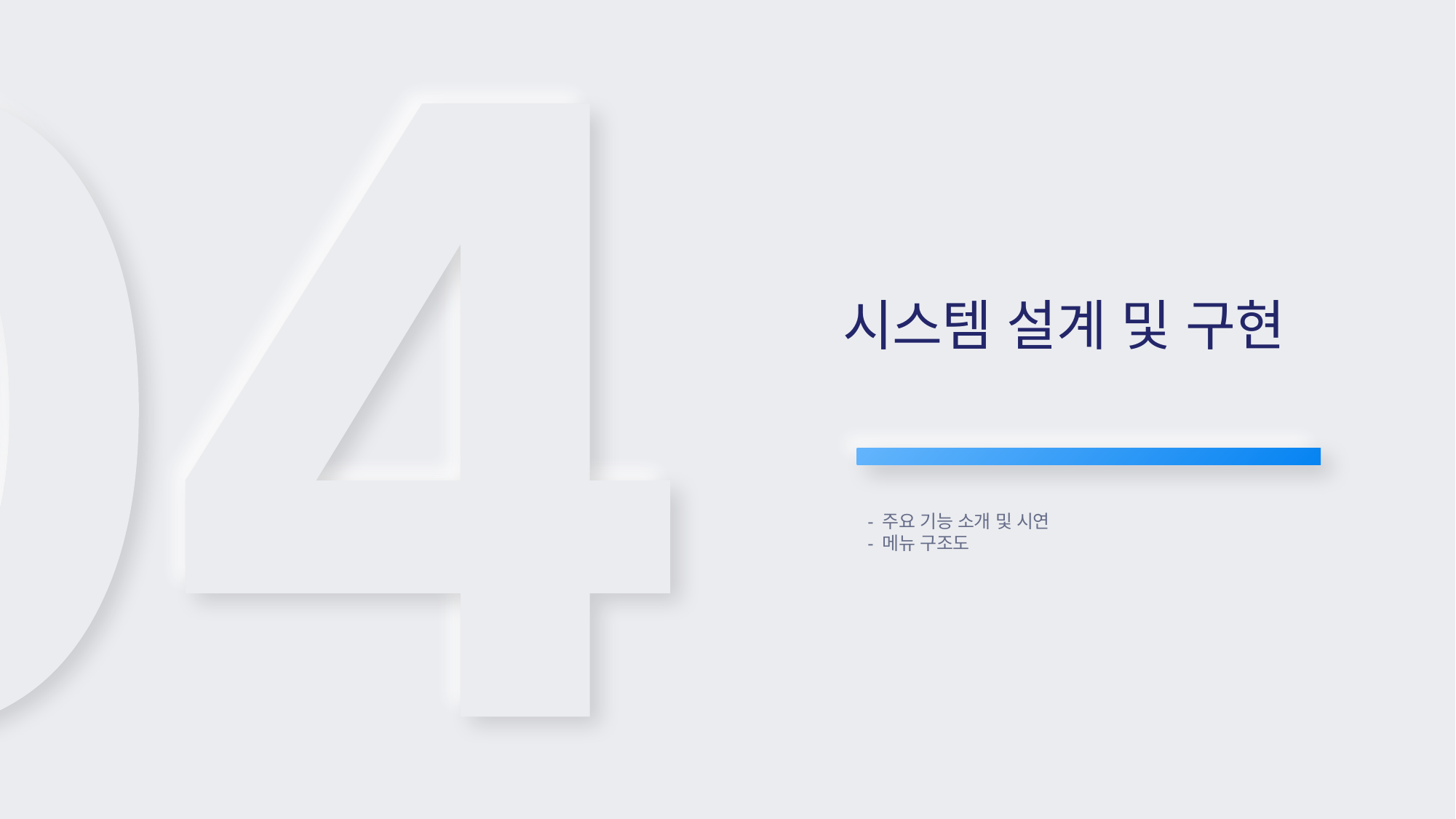

시스템 설계 및 구현

- 주요 기능 소개 및 시연
- 메뉴 구조도